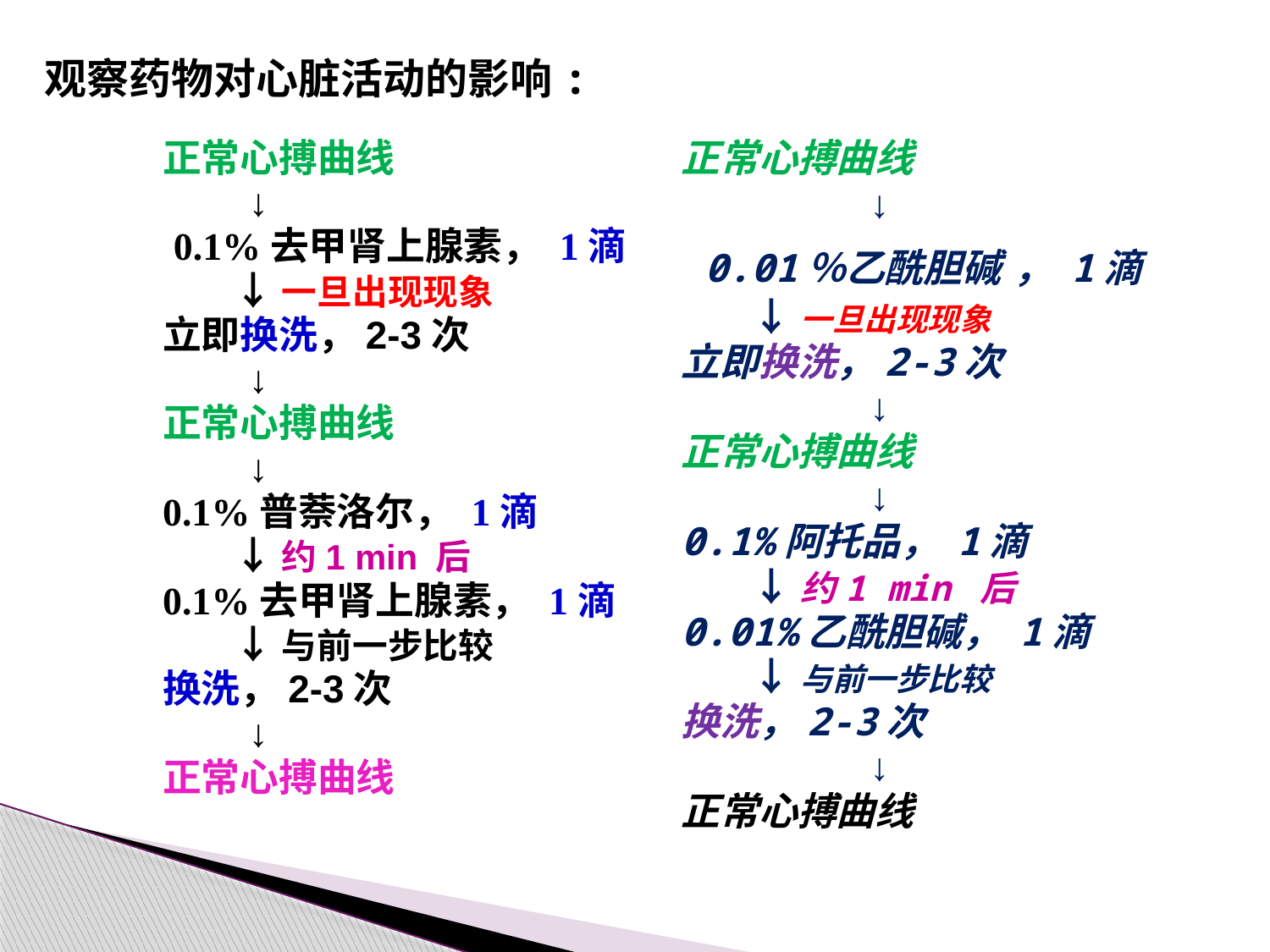

观察药物对心脏活动的影响:
正常心搏曲线
        ↓
 0.1%去甲肾上腺素， 1滴
        ↓一旦出现现象
立即换洗，2-3次
        ↓
正常心搏曲线
        ↓
0.1%普萘洛尔， 1滴
        ↓约1 min 后
0.1%去甲肾上腺素， 1滴
        ↓与前一步比较
换洗，2-3次
        ↓
正常心搏曲线
正常心搏曲线
        ↓
 0.01％乙酰胆碱 ， 1滴
        ↓一旦出现现象
立即换洗，2-3次
        ↓
正常心搏曲线
        ↓
0.1%阿托品， 1滴
        ↓约1 min 后
0.01%乙酰胆碱， 1滴
        ↓与前一步比较
换洗，2-3次
        ↓
正常心搏曲线